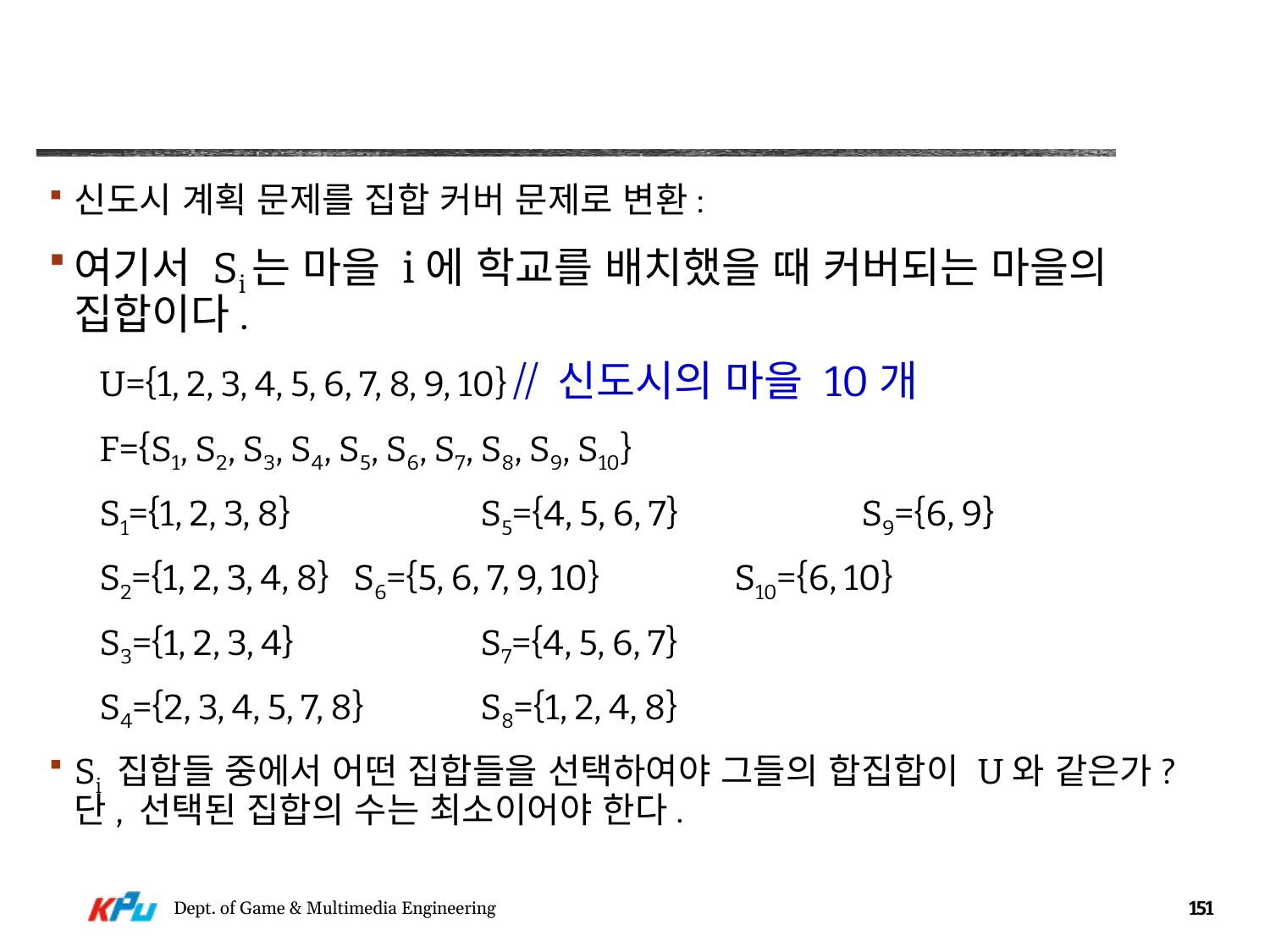

#
신도시 계획 문제를 집합 커버 문제로 변환:
여기서 Si는 마을 i에 학교를 배치했을 때 커버되는 마을의 집합이다.
U={1, 2, 3, 4, 5, 6, 7, 8, 9, 10} // 신도시의 마을 10개
F={S1, S2, S3, S4, S5, S6, S7, S8, S9, S10}
S1={1, 2, 3, 8}		S5={4, 5, 6, 7}		S9={6, 9}
S2={1, 2, 3, 4, 8} 	S6={5, 6, 7, 9, 10}		S10={6, 10}
S3={1, 2, 3, 4}		S7={4, 5, 6, 7}
S4={2, 3, 4, 5, 7, 8} 	S8={1, 2, 4, 8}
Si 집합들 중에서 어떤 집합들을 선택하여야 그들의 합집합이 U와 같은가? 단, 선택된 집합의 수는 최소이어야 한다.
Dept. of Game & Multimedia Engineering
151